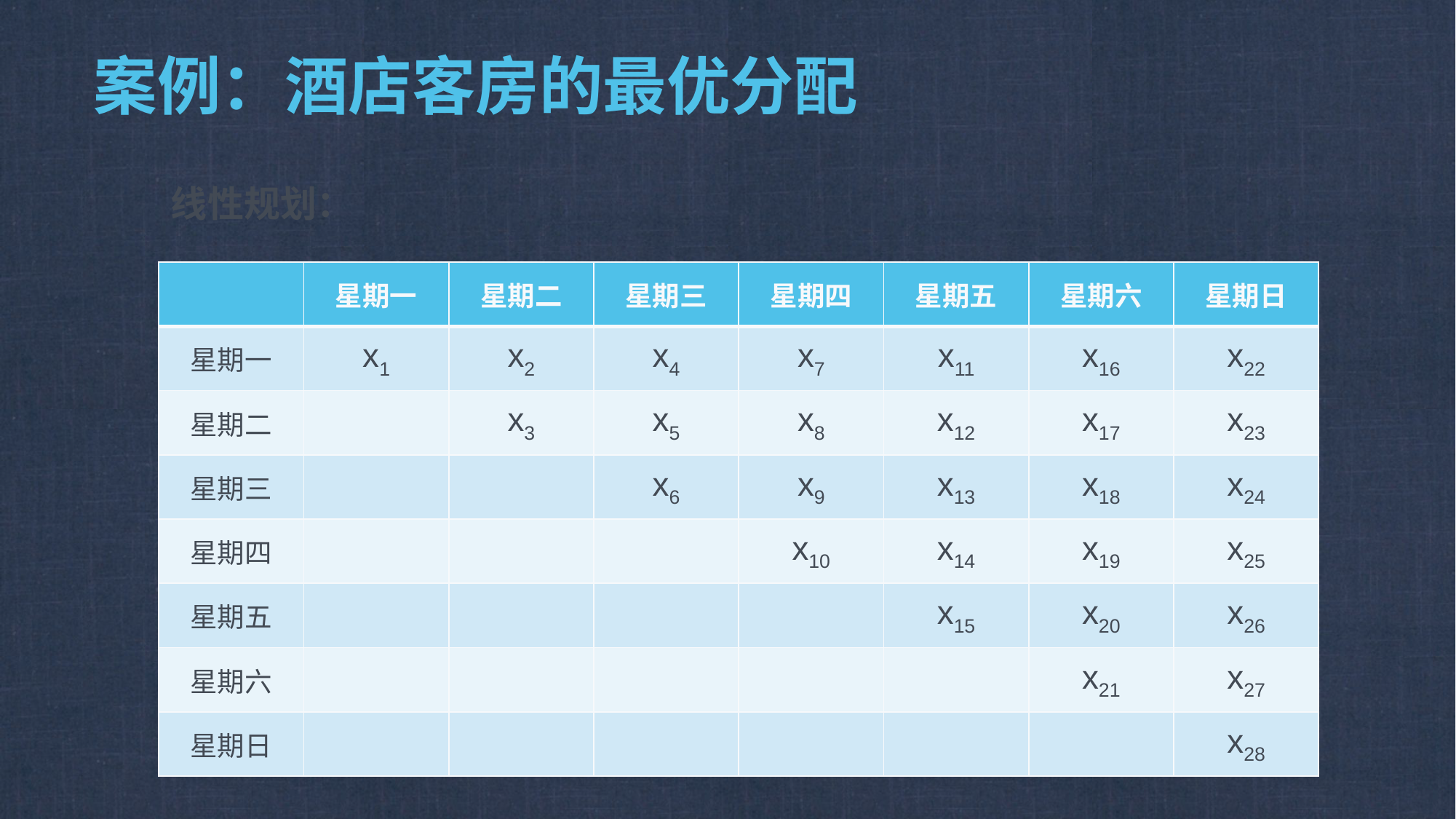

# 案例：酒店客房的最优分配

线性规划：
|  | 星期一 | 星期二 | 星期三 | 星期四 | 星期五 | 星期六 | 星期日 |
| --- | --- | --- | --- | --- | --- | --- | --- |
| 星期一 | x1 | x2 | x4 | x7 | x11 | x16 | x22 |
| 星期二 |  | x3 | x5 | x8 | x12 | x17 | x23 |
| 星期三 |  |  | x6 | x9 | x13 | x18 | x24 |
| 星期四 |  |  |  | x10 | x14 | x19 | x25 |
| 星期五 |  |  |  |  | x15 | x20 | x26 |
| 星期六 |  |  |  |  |  | x21 | x27 |
| 星期日 |  |  |  |  |  |  | x28 |